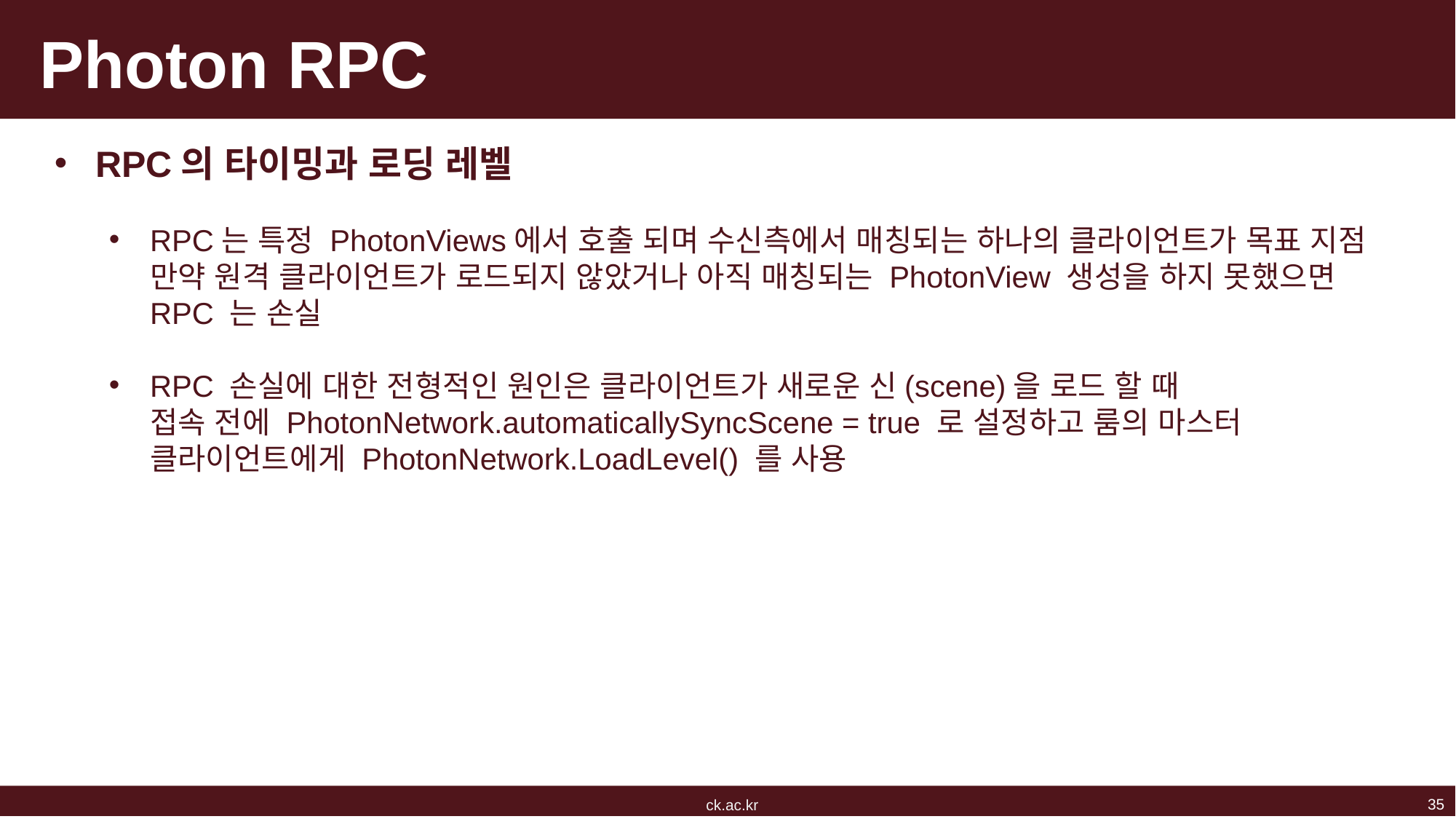

# Photon RPC
RPC의 타이밍과 로딩 레벨

RPC는 특정 PhotonViews에서 호출 되며 수신측에서 매칭되는 하나의 클라이언트가 목표 지점
만약 원격 클라이언트가 로드되지 않았거나 아직 매칭되는 PhotonView 생성을 하지 못했으면 RPC 는 손실

RPC 손실에 대한 전형적인 원인은 클라이언트가 새로운 신(scene)을 로드 할 때
접속 전에 PhotonNetwork.automaticallySyncScene = true 로 설정하고 룸의 마스터 클라이언트에게 PhotonNetwork.LoadLevel() 를 사용

35
ck.ac.kr